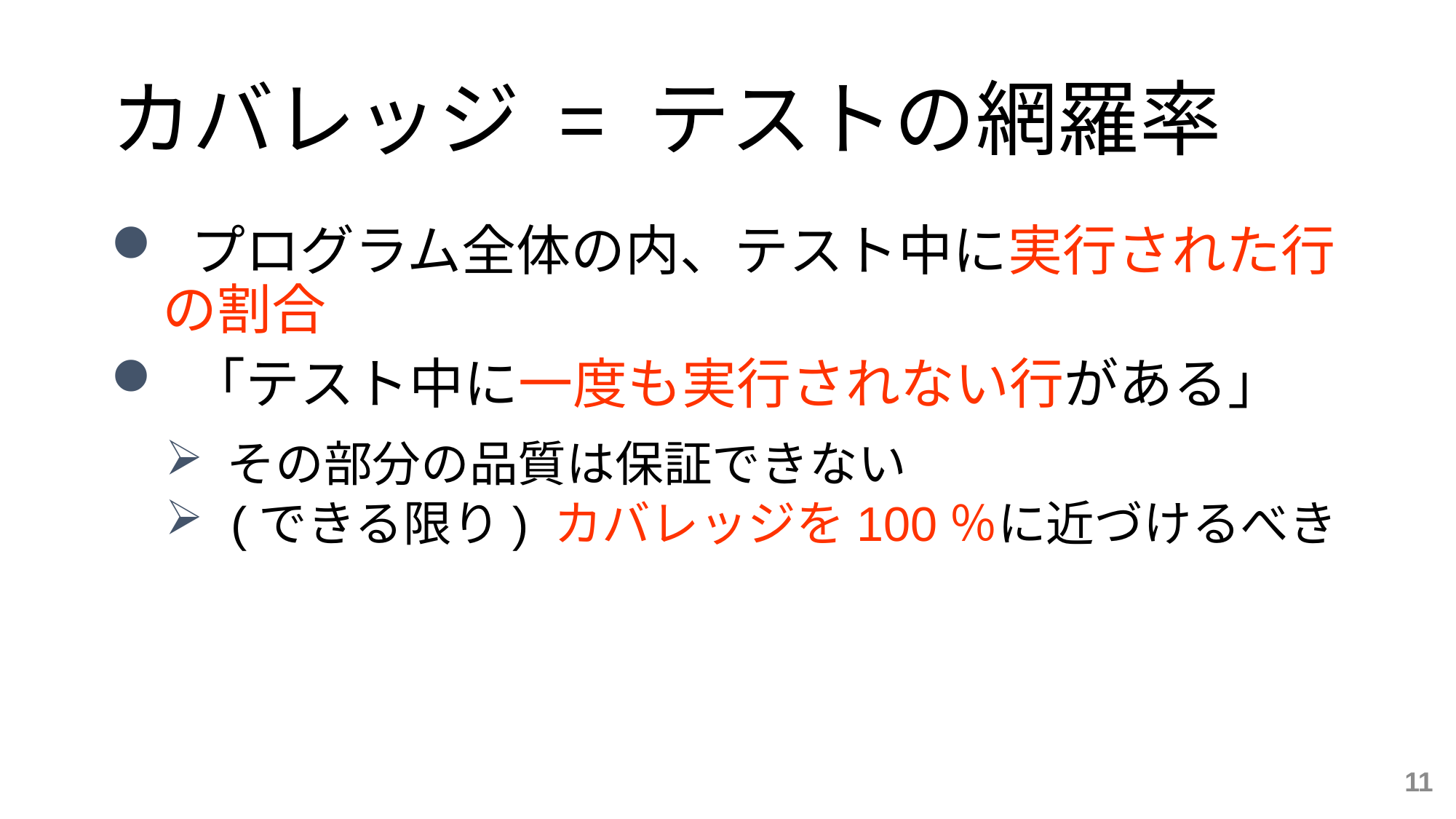

# カバレッジ = テストの網羅率
 プログラム全体の内、テスト中に実行された行
  の割合
 「テスト中に一度も実行されない行がある」

 その部分の品質は保証できない
  (できる限り) カバレッジを100％に近づけるべき
11